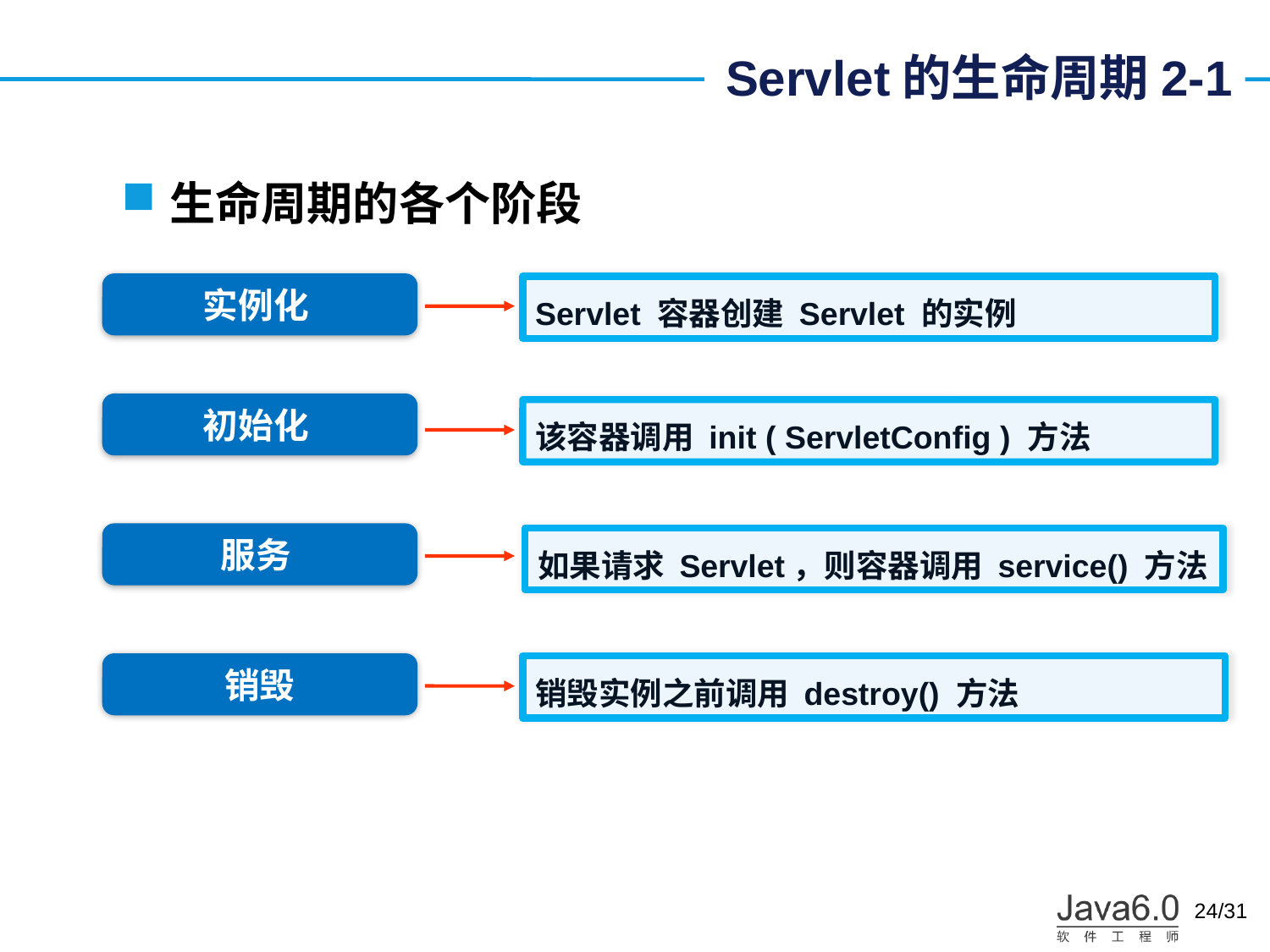

# Servlet的生命周期2-1
生命周期的各个阶段
实例化
Servlet 容器创建 Servlet 的实例

初始化
该容器调用 init ( ServletConfig ) 方法

服务
如果请求 Servlet，则容器调用 service() 方法

销毁
销毁实例之前调用 destroy() 方法

24/31